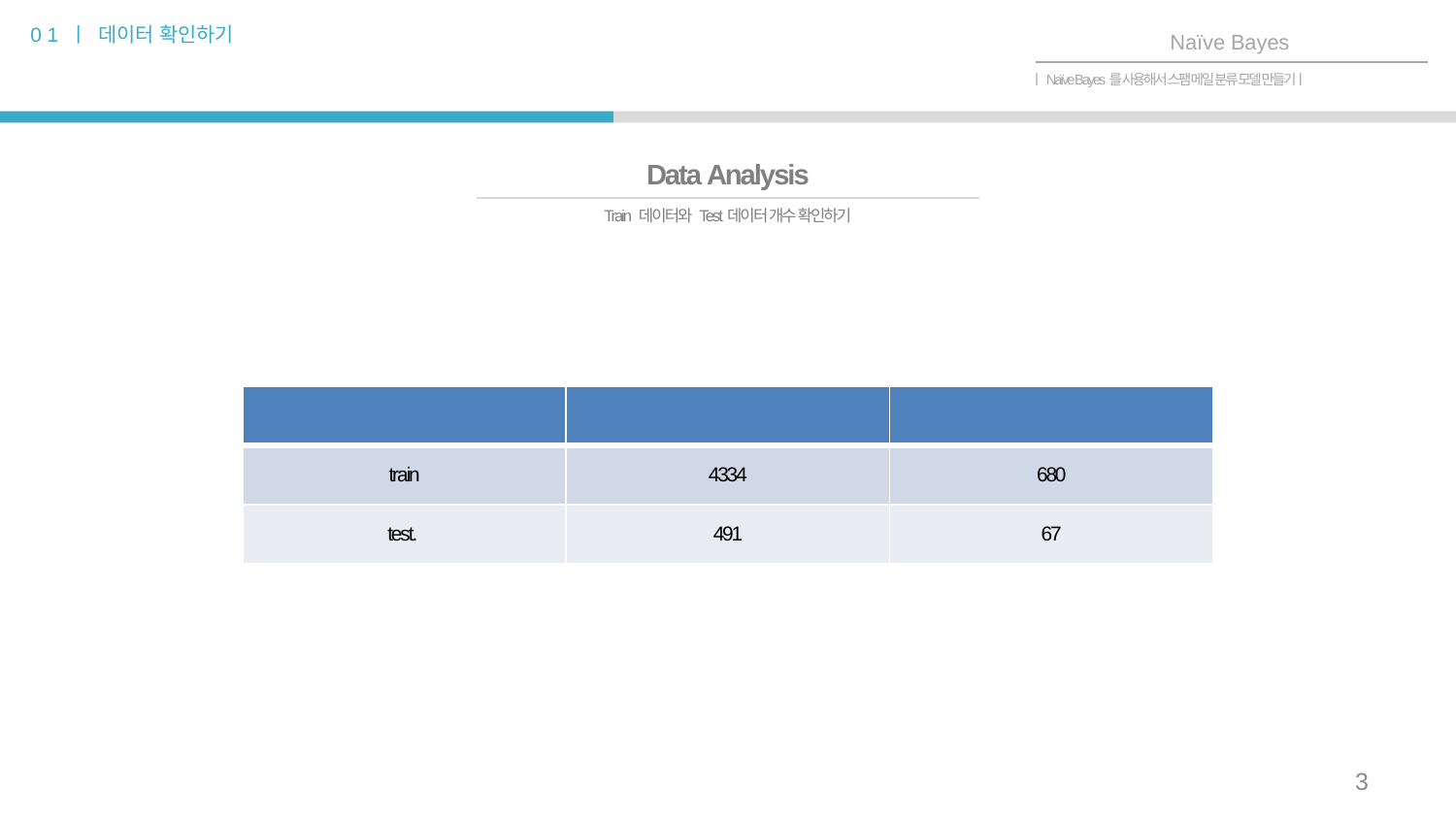

0 1 ㅣ  데이터 확인하기
Naïve Bayes
ㅣNaïve Bayes를 사용해서 스팸 메일 분류 모델 만들기ㅣ

Data Analysis
Train 데이터와 Test데이터 개수 확인하기
|  | ham | spam |
| --- | --- | --- |
| train | 4334 | 680 |
| test. | 491 | 67 |
3